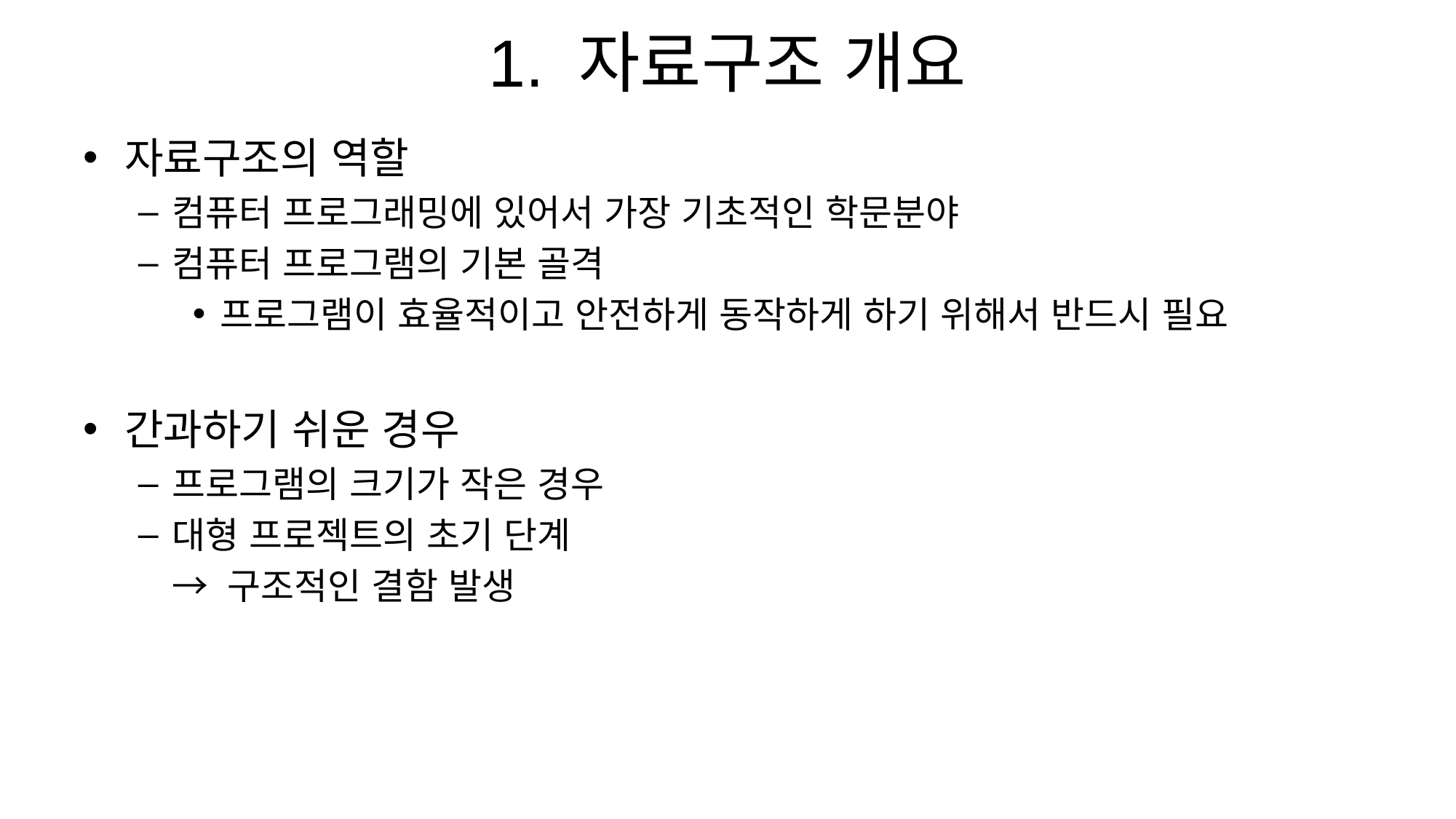

# 1. 자료구조 개요
자료구조의 역할
컴퓨터 프로그래밍에 있어서 가장 기초적인 학문분야
컴퓨터 프로그램의 기본 골격
프로그램이 효율적이고 안전하게 동작하게 하기 위해서 반드시 필요

간과하기 쉬운 경우
프로그램의 크기가 작은 경우
대형 프로젝트의 초기 단계
	→ 구조적인 결함 발생